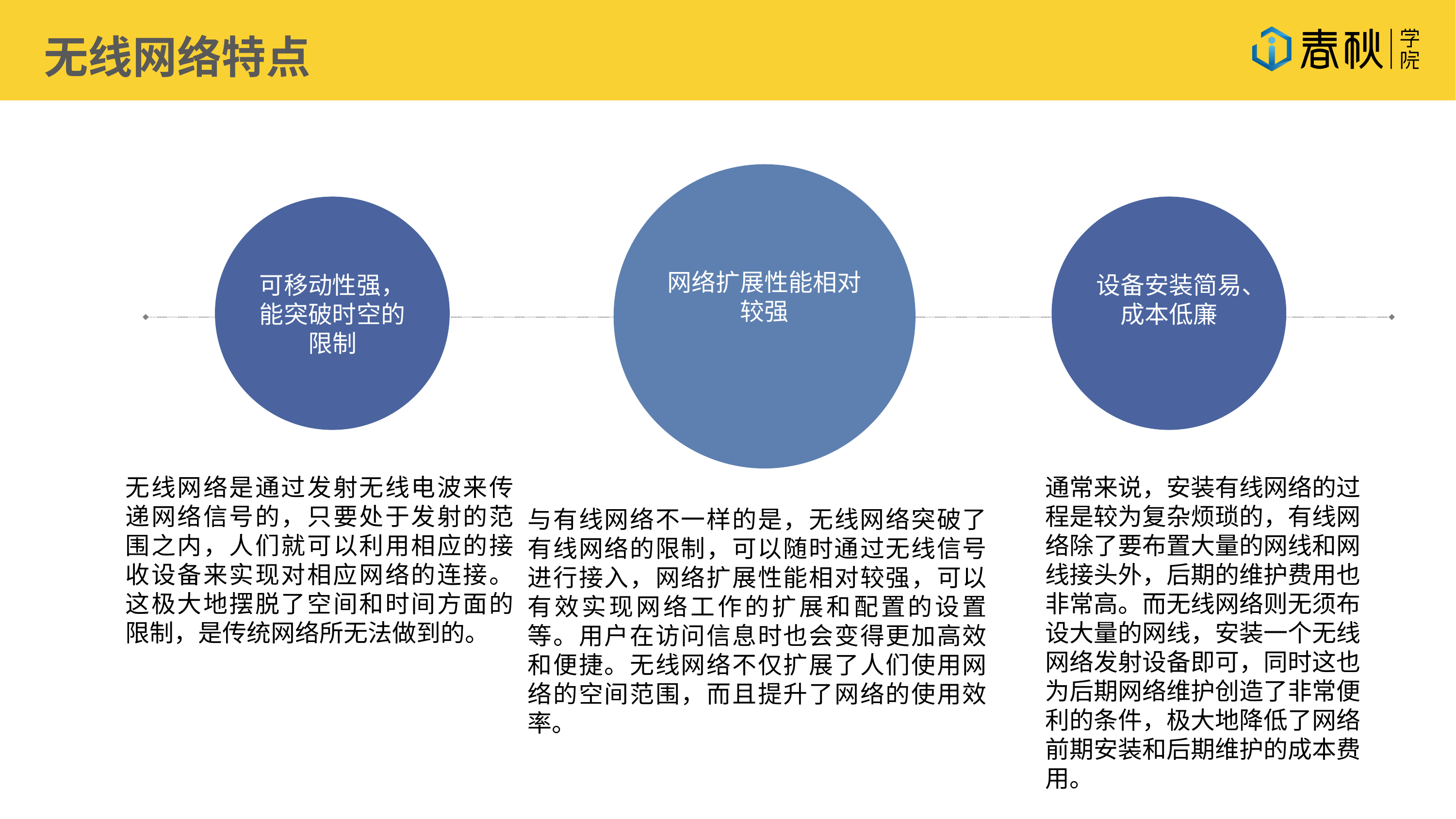

无线网络特点

网络扩展性能相对较强

可移动性强，能突破时空的限制
设备安装简易、成本低廉

无线网络是通过发射无线电波来传递网络信号的，只要处于发射的范围之内，人们就可以利用相应的接收设备来实现对相应网络的连接。这极大地摆脱了空间和时间方面的限制，是传统网络所无法做到的。
与有线网络不一样的是，无线网络突破了有线网络的限制，可以随时通过无线信号进行接入，网络扩展性能相对较强，可以有效实现网络工作的扩展和配置的设置等。用户在访问信息时也会变得更加高效和便捷。无线网络不仅扩展了人们使用网络的空间范围，而且提升了网络的使用效率。
通常来说，安装有线网络的过程是较为复杂烦琐的，有线网络除了要布置大量的网线和网线接头外，后期的维护费用也非常高。而无线网络则无须布设大量的网线，安装一个无线网络发射设备即可，同时这也为后期网络维护创造了非常便利的条件，极大地降低了网络前期安装和后期维护的成本费用。